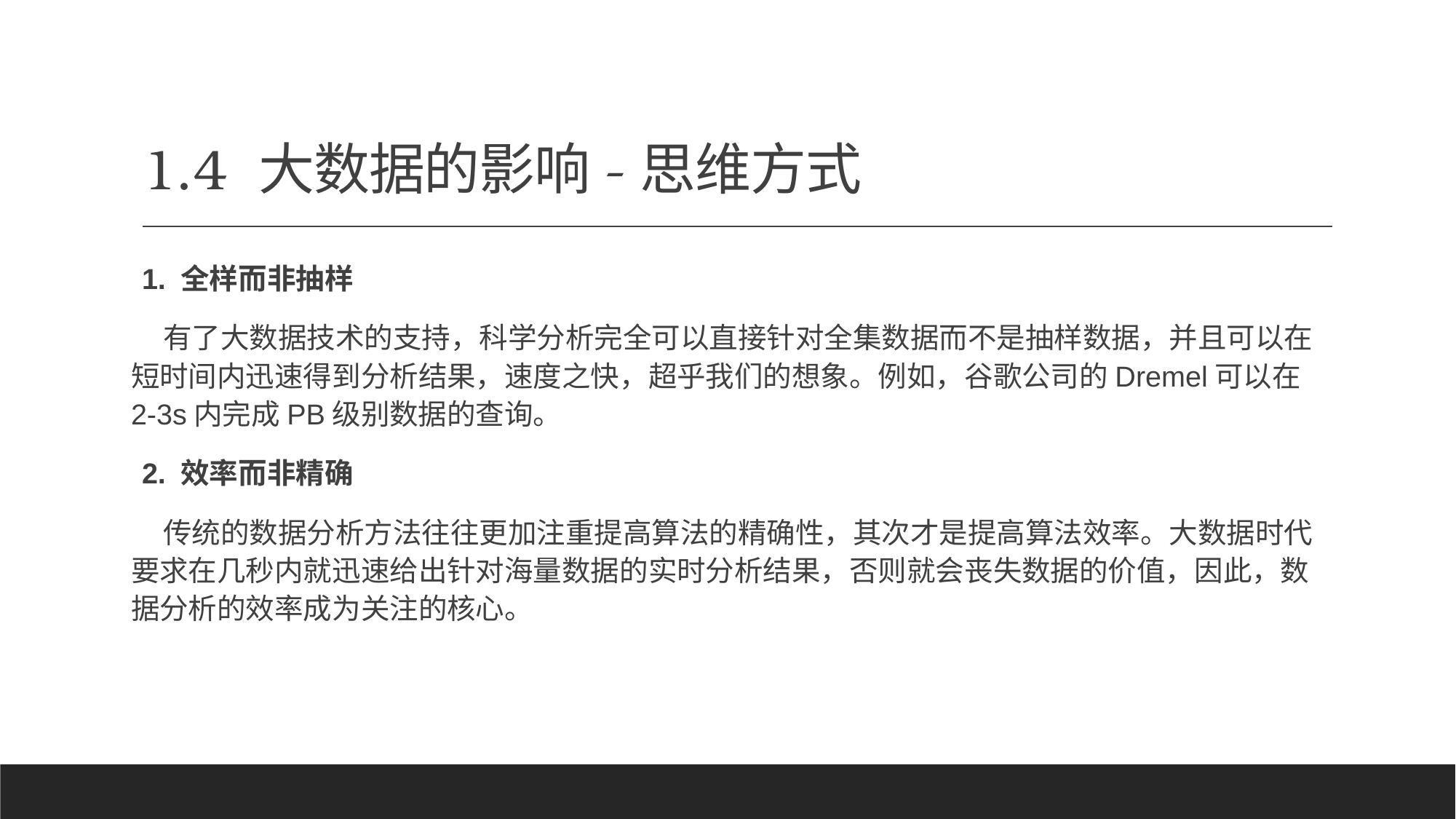

# 1.4 大数据的影响-思维方式
1. 全样而非抽样
    有了大数据技术的支持，科学分析完全可以直接针对全集数据而不是抽样数据，并且可以在短时间内迅速得到分析结果，速度之快，超乎我们的想象。例如，谷歌公司的Dremel可以在2-3s内完成PB级别数据的查询。
2. 效率而非精确
    传统的数据分析方法往往更加注重提高算法的精确性，其次才是提高算法效率。大数据时代要求在几秒内就迅速给出针对海量数据的实时分析结果，否则就会丧失数据的价值，因此，数据分析的效率成为关注的核心。